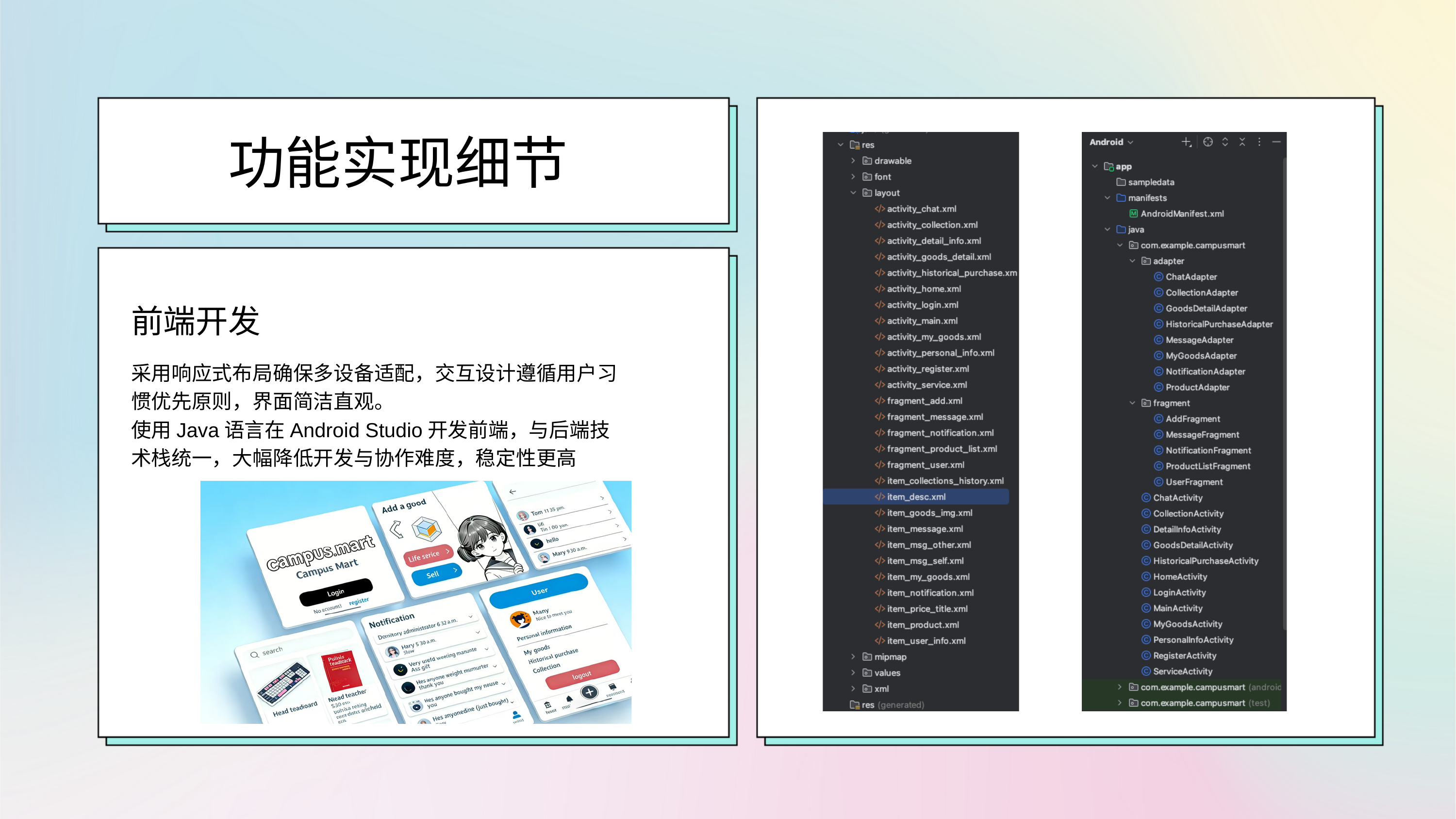

功能实现细节

前端开发
采用响应式布局确保多设备适配，交互设计遵循用户习惯优先原则，界面简洁直观。
使用Java语言在Android Studio开发前端，与后端技术栈统一，大幅降低开发与协作难度，稳定性更高